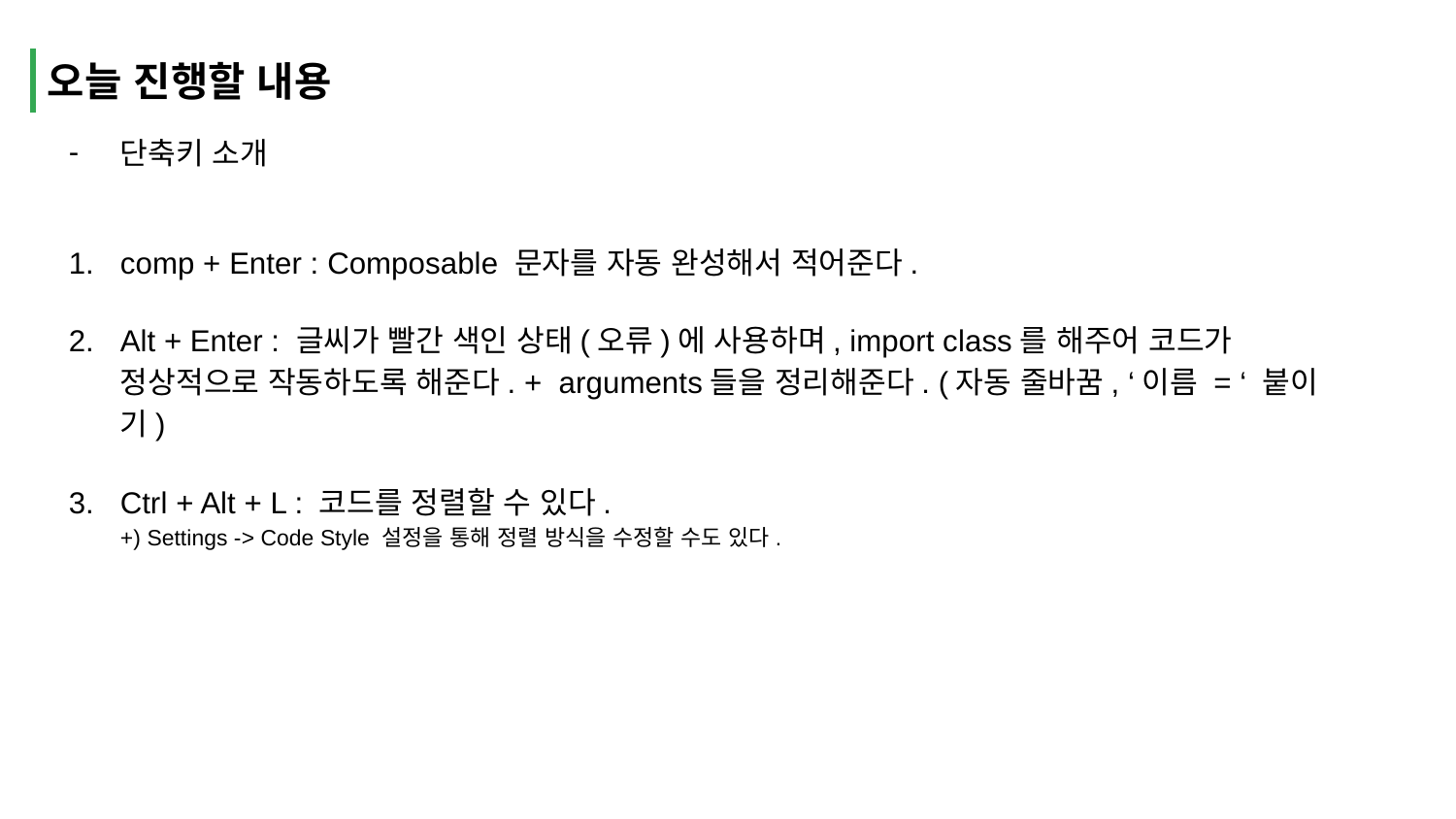

오늘 진행할 내용
단축키 소개

comp + Enter : Composable 문자를 자동 완성해서 적어준다.

Alt + Enter : 글씨가 빨간 색인 상태(오류)에 사용하며, import class를 해주어 코드가 정상적으로 작동하도록 해준다. +  arguments들을 정리해준다. (자동 줄바꿈, ‘이름 = ‘ 붙이기)

Ctrl + Alt + L : 코드를 정렬할 수 있다.
+) Settings -> Code Style 설정을 통해 정렬 방식을 수정할 수도 있다.